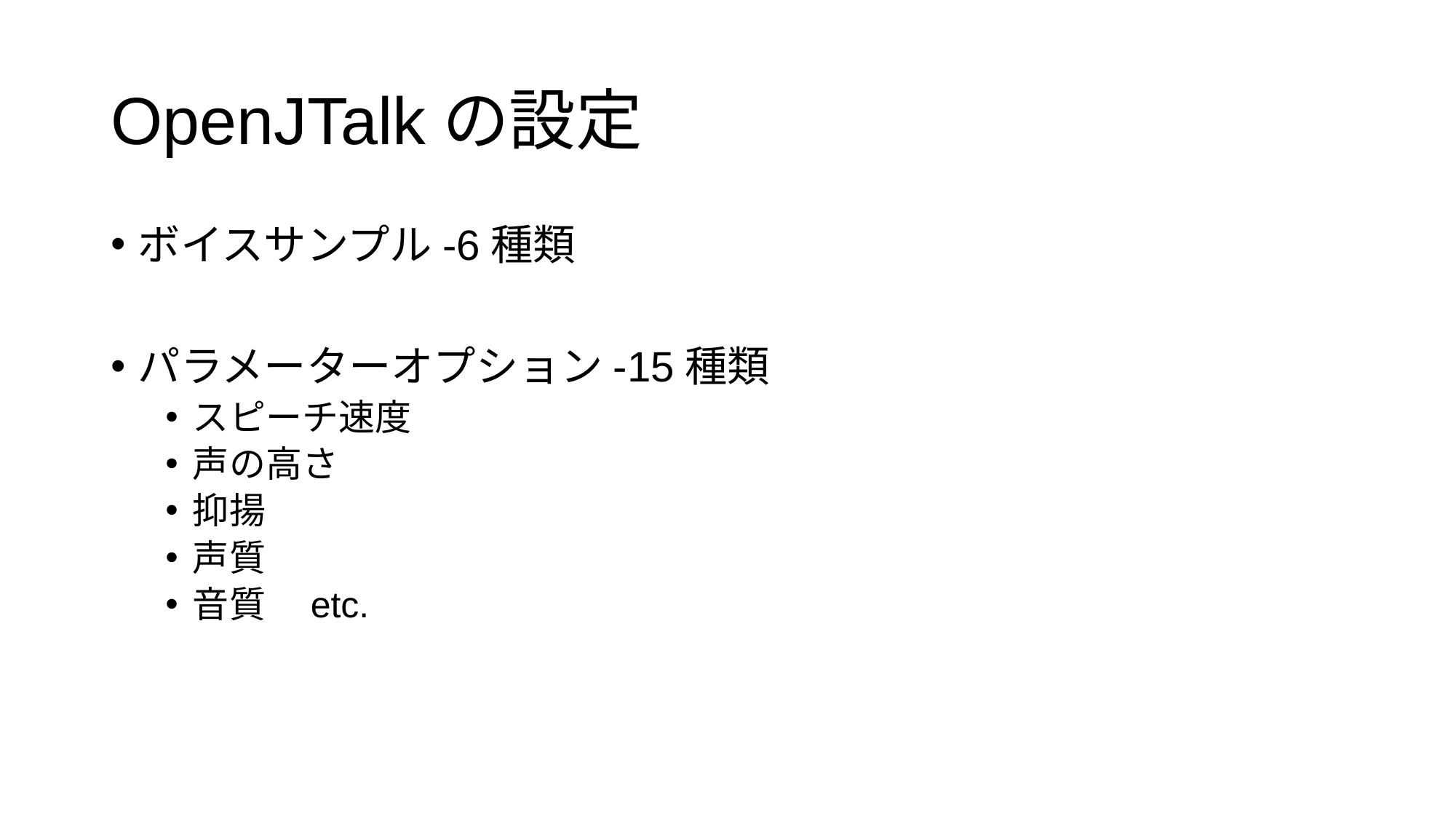

# OpenJTalkの設定
ボイスサンプル-6種類

パラメーターオプション-15種類
スピーチ速度
声の高さ
抑揚
声質
音質　etc.